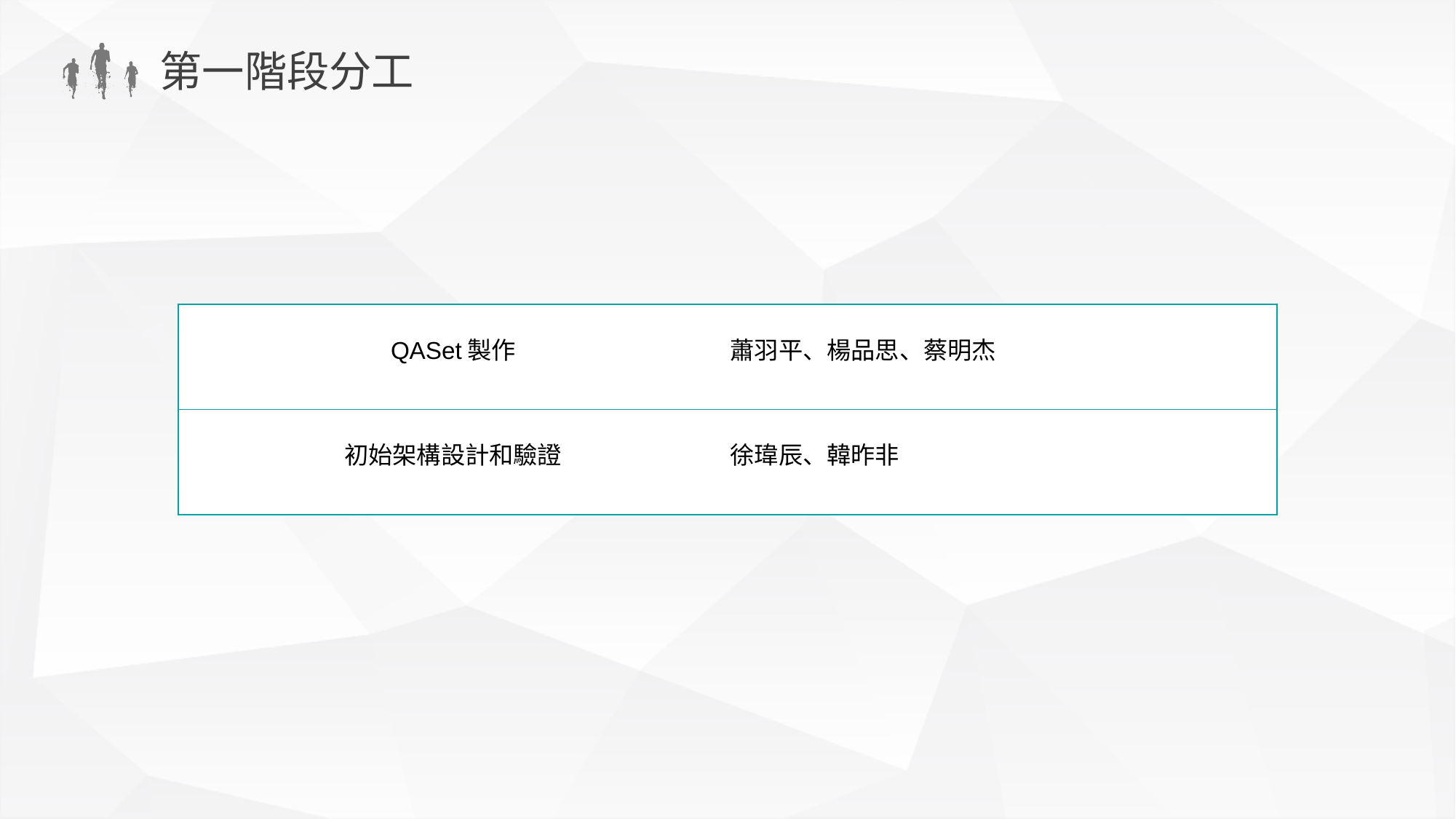

第一階段分工

| QASet製作 | 蕭羽平、楊品思、蔡明杰 |
| --- | --- |
| 初始架構設計和驗證 | 徐瑋辰、韓昨非 |